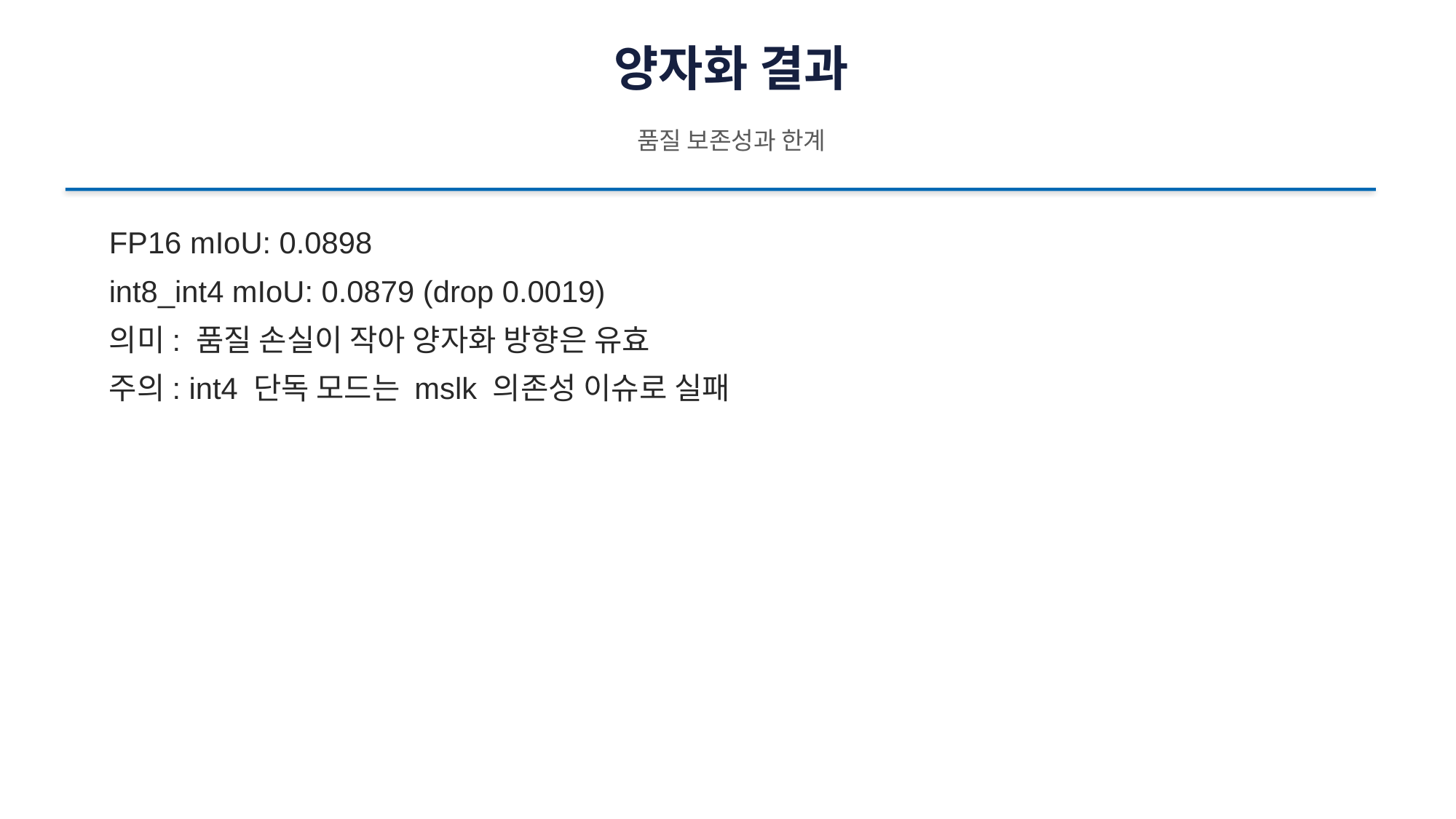

양자화 결과
품질 보존성과 한계

FP16 mIoU: 0.0898
int8_int4 mIoU: 0.0879 (drop 0.0019)
의미: 품질 손실이 작아 양자화 방향은 유효
주의: int4 단독 모드는 mslk 의존성 이슈로 실패